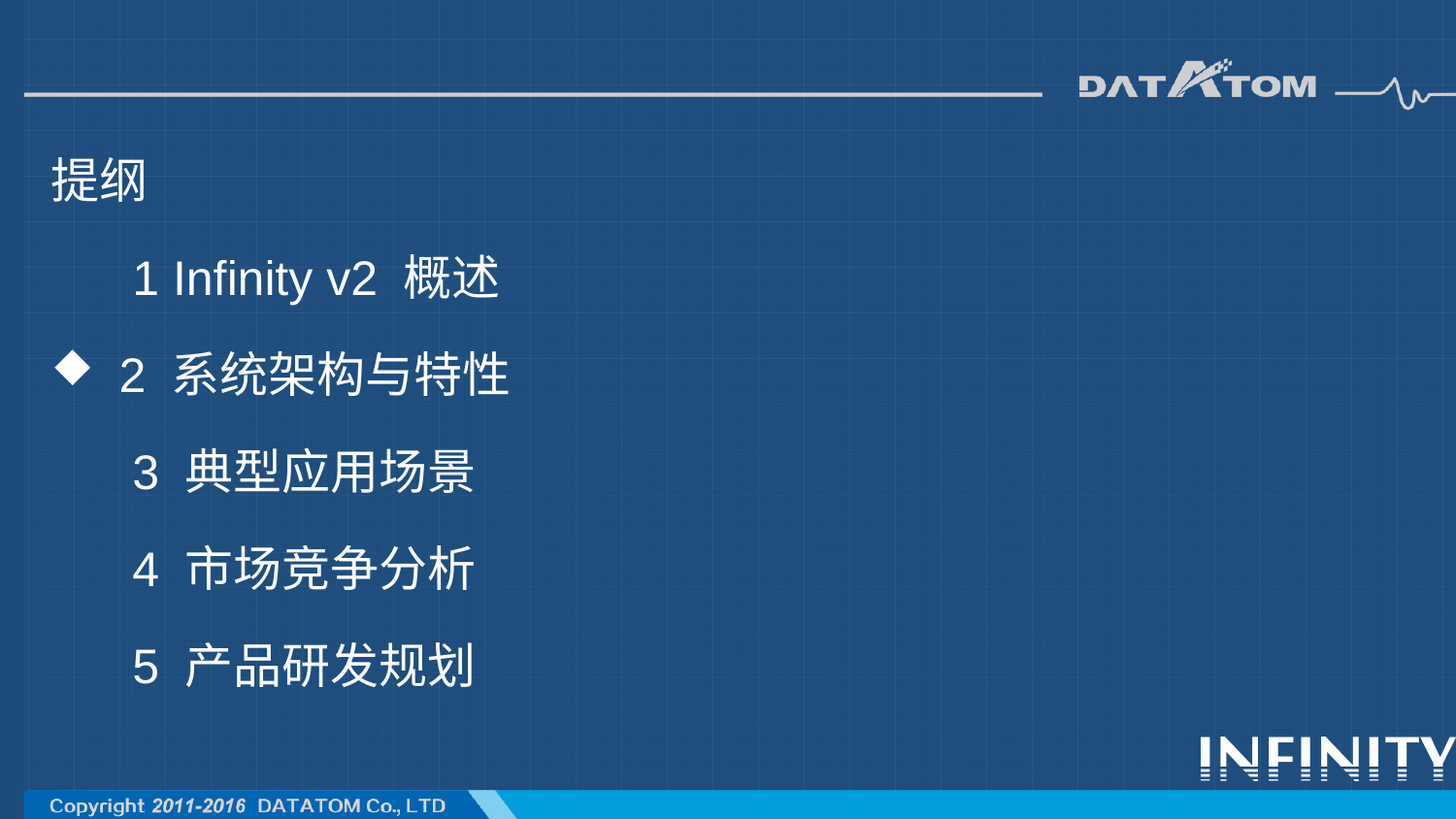

提纲
      1 Infinity v2 概述
 2 系统架构与特性
      3 典型应用场景
      4 市场竞争分析
      5 产品研发规划